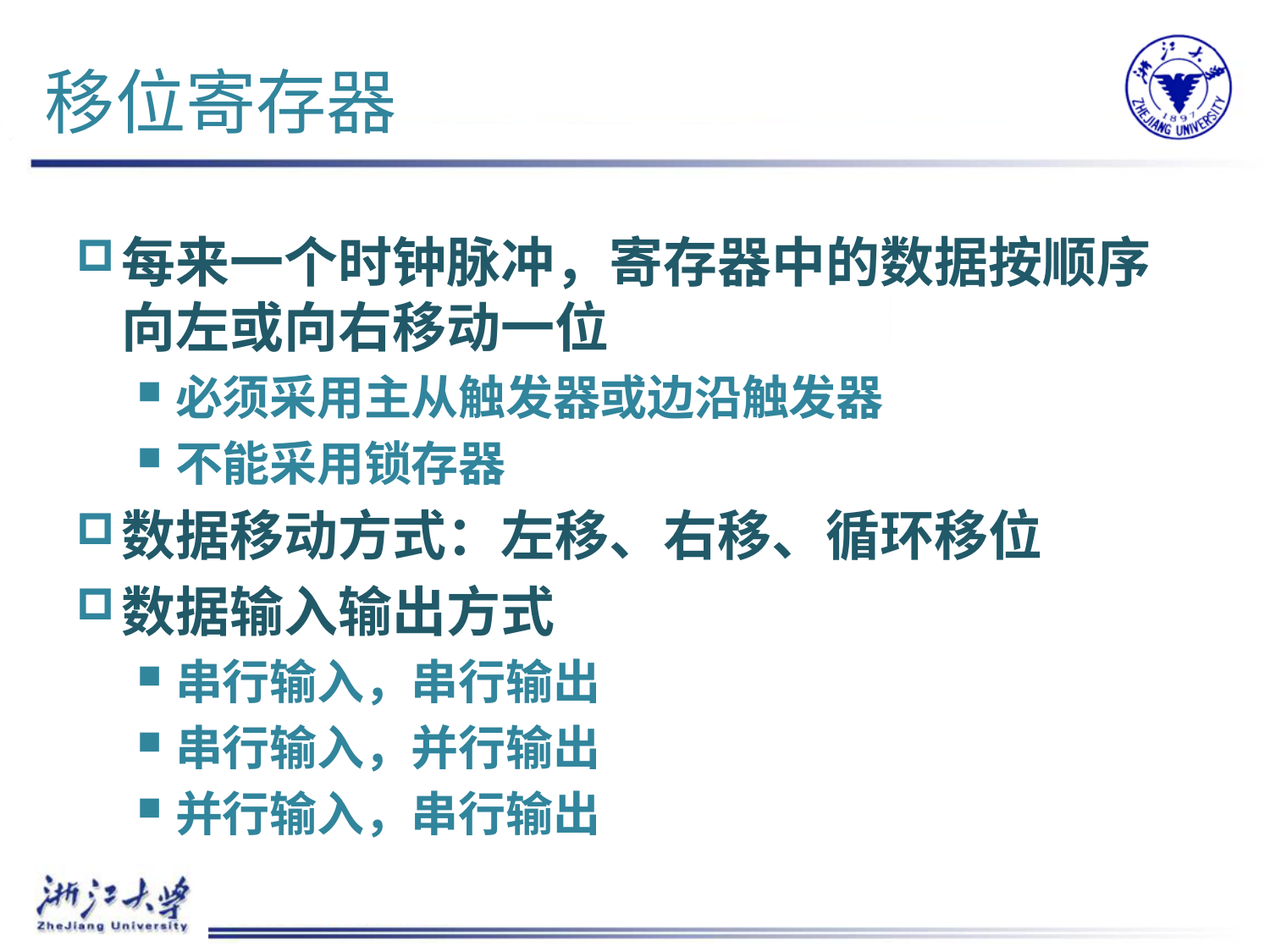

# 移位寄存器
每来一个时钟脉冲，寄存器中的数据按顺序向左或向右移动一位
必须采用主从触发器或边沿触发器
不能采用锁存器
数据移动方式：左移、右移、循环移位
数据输入输出方式
串行输入，串行输出
串行输入，并行输出
并行输入，串行输出